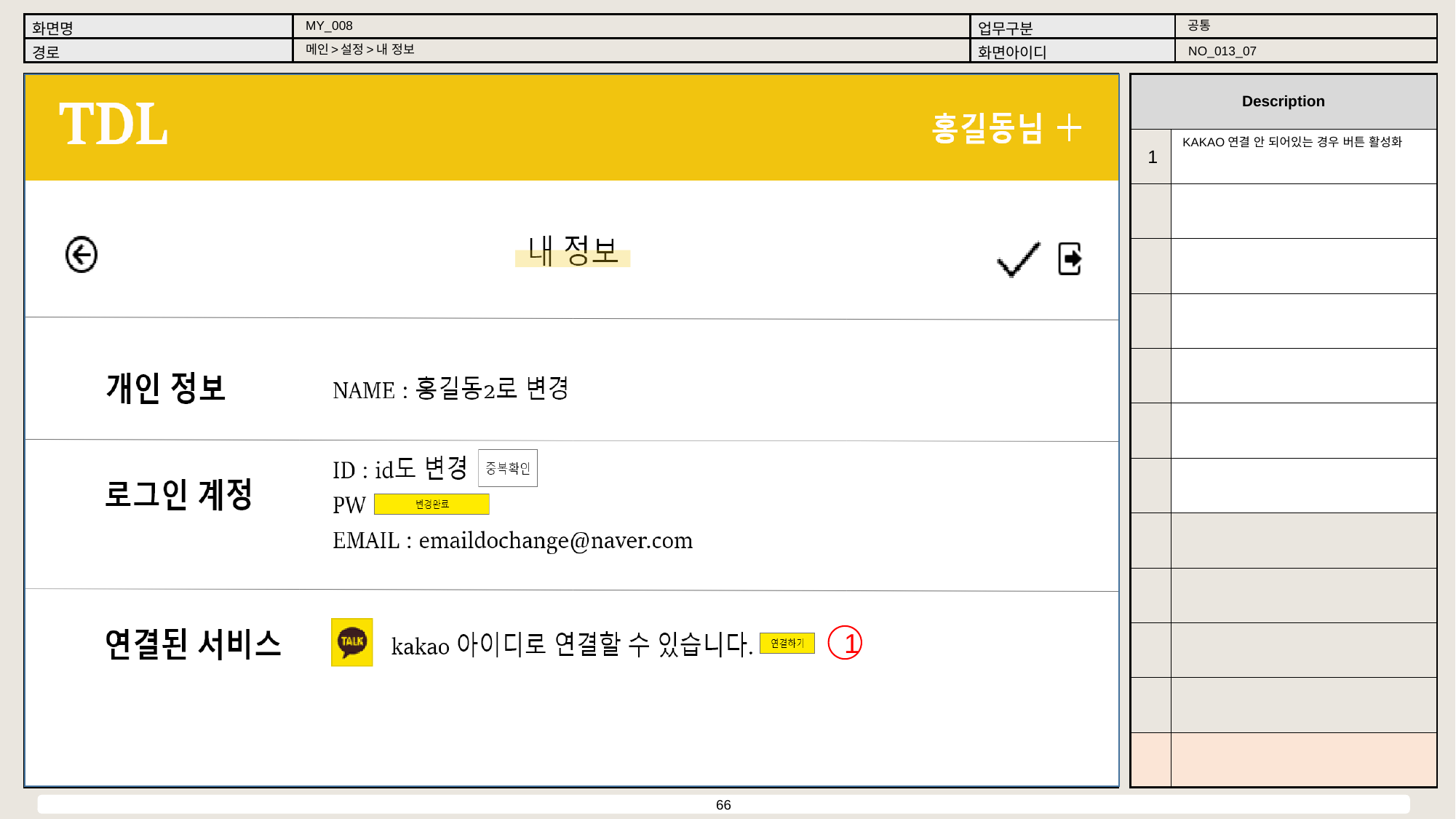

공통
MY_008
메인>설정>내 정보
NO_013_07

KAKAO연결 안 되어있는 경우 버튼 활성화
1

1